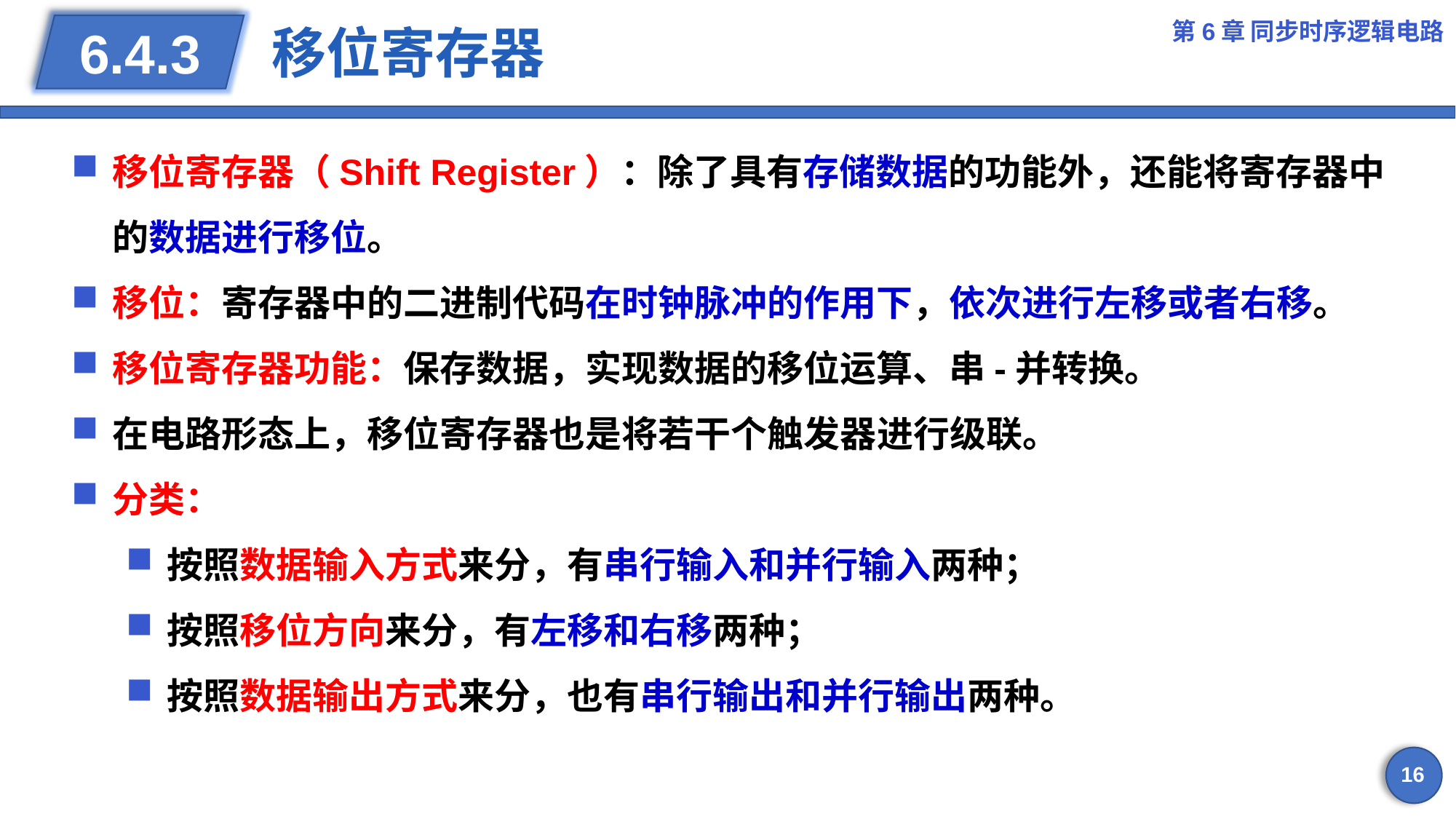

第6章 同步时序逻辑电路
# 移位寄存器
6.4.3
移位寄存器（Shift Register）：除了具有存储数据的功能外，还能将寄存器中的数据进行移位。
移位：寄存器中的二进制代码在时钟脉冲的作用下，依次进行左移或者右移。
移位寄存器功能：保存数据，实现数据的移位运算、串-并转换。
在电路形态上，移位寄存器也是将若干个触发器进行级联。
分类：
按照数据输入方式来分，有串行输入和并行输入两种；
按照移位方向来分，有左移和右移两种；
按照数据输出方式来分，也有串行输出和并行输出两种。
16